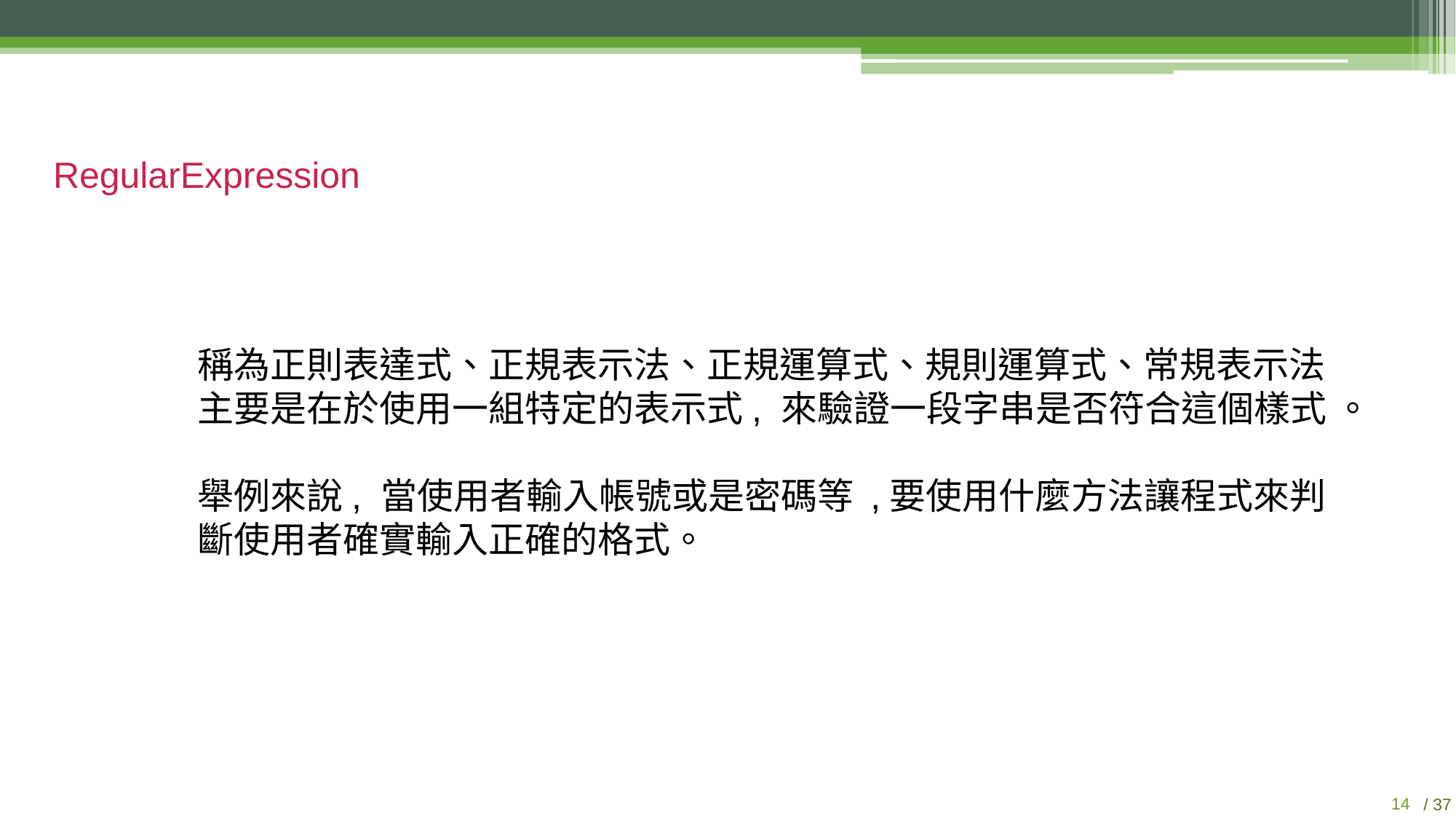

RegularExpression
稱為正則表達式、正規表示法、正規運算式、規則運算式、常規表示法主要是在於使用一組特定的表示式, 來驗證一段字串是否符合這個樣式 。

舉例來說, 當使用者輸入帳號或是密碼等 ,要使用什麼方法讓程式來判斷使用者確實輸入正確的格式。
14
/ 37